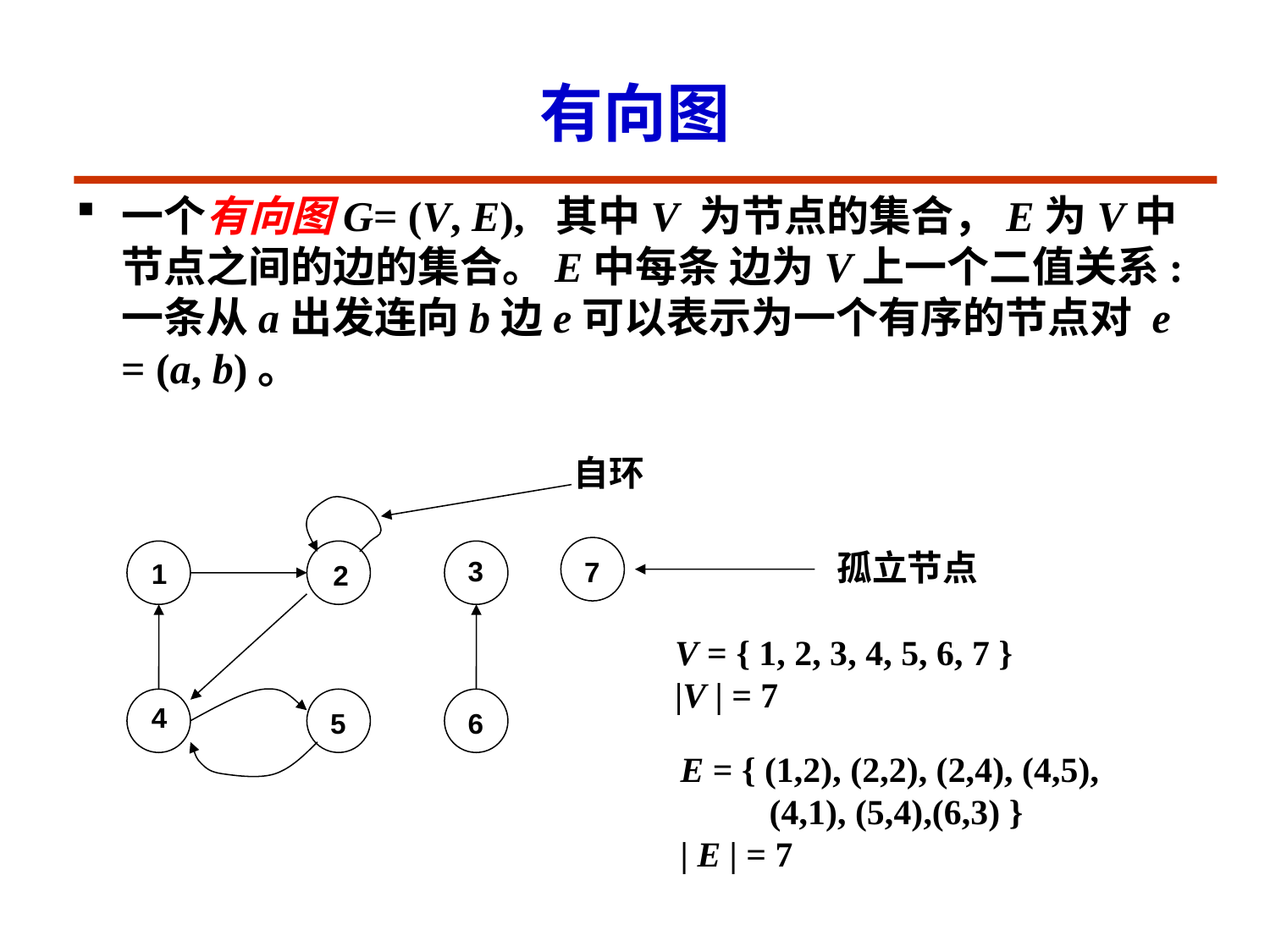

有向图
# 一个有向图G= (V, E),  其中V 为节点的集合，E为V中节点之间的边的集合。E中每条 边为V上一个二值关系: 一条从a出发连向b边e可以表示为一个有序的节点对 e = (a, b)。
自环

孤立节点

3
7
1
2

V = { 1, 2, 3, 4, 5, 6, 7 }
|V | = 7

4
5
6
E = { (1,2), (2,2), (2,4), (4,5),
          (4,1), (5,4),(6,3) }
| E | = 7